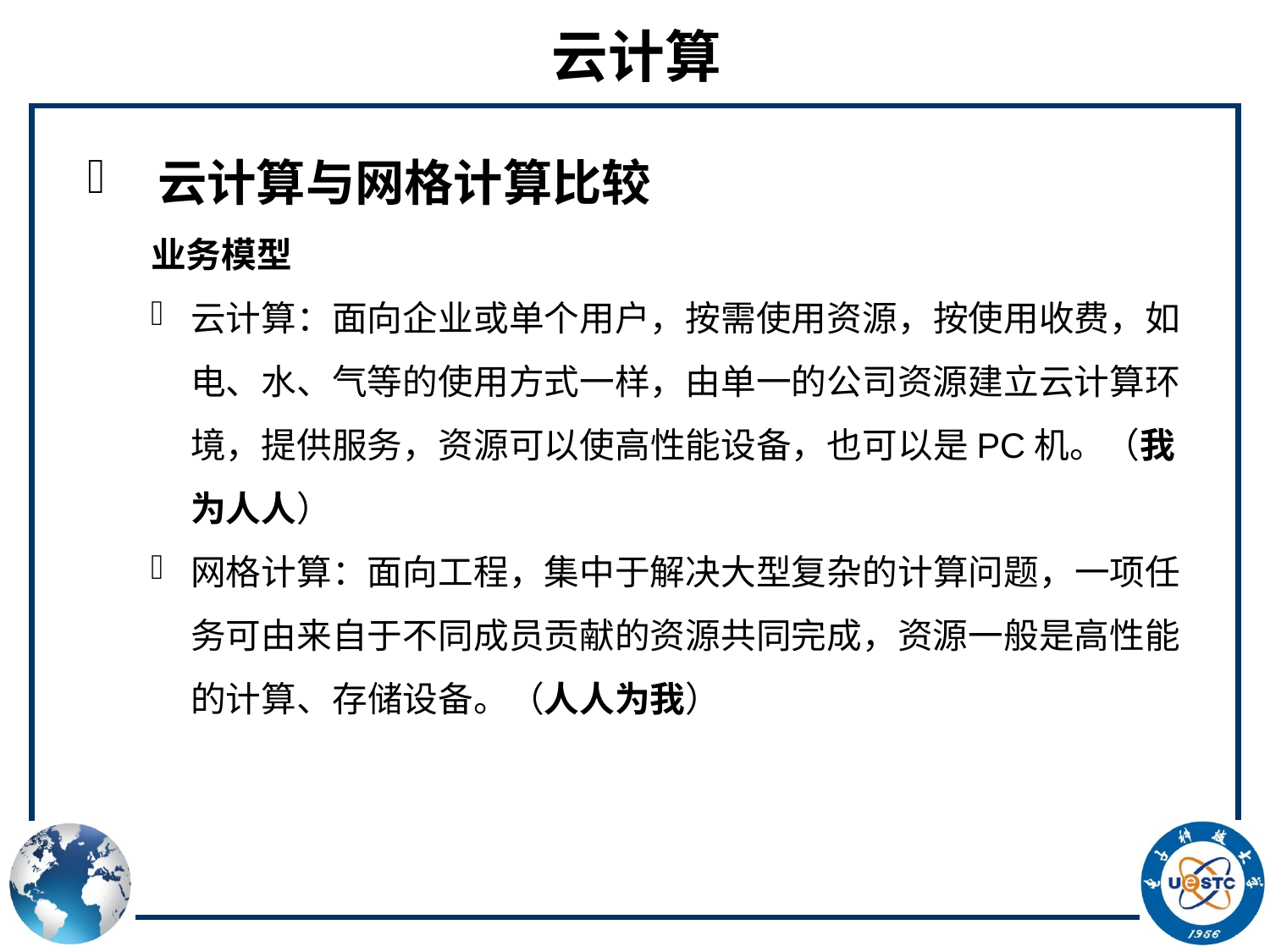

# 云计算
 云计算与网格计算比较
业务模型
云计算：面向企业或单个用户，按需使用资源，按使用收费，如电、水、气等的使用方式一样，由单一的公司资源建立云计算环境，提供服务，资源可以使高性能设备，也可以是PC机。（我为人人）
网格计算：面向工程，集中于解决大型复杂的计算问题，一项任务可由来自于不同成员贡献的资源共同完成，资源一般是高性能的计算、存储设备。（人人为我）